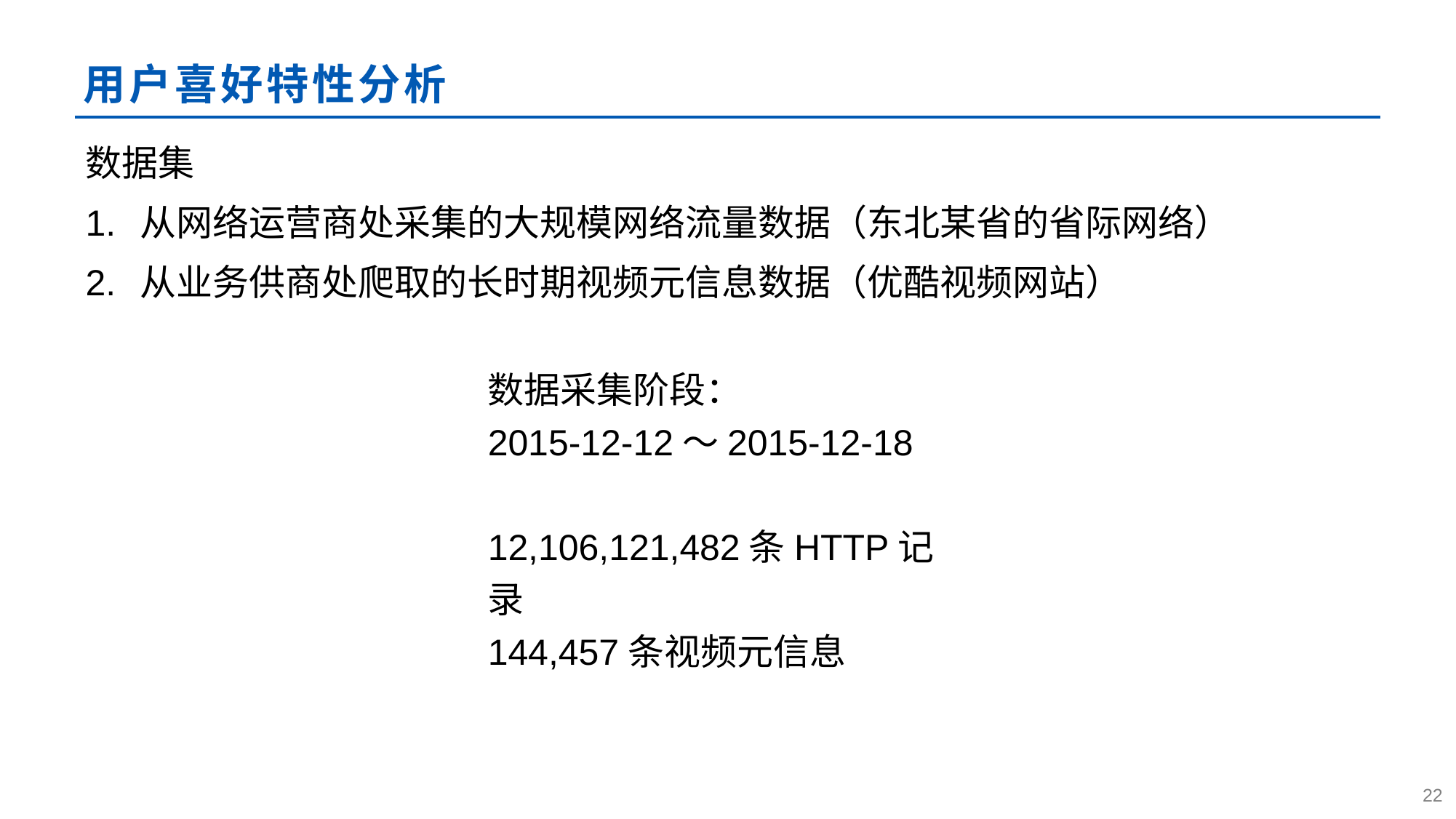

# 用户喜好特性分析
数据集
从网络运营商处采集的大规模网络流量数据（东北某省的省际网络）
从业务供商处爬取的长时期视频元信息数据（优酷视频网站）

数据采集阶段：
2015-12-12～2015-12-18

12,106,121,482条HTTP记录
144,457条视频元信息
22